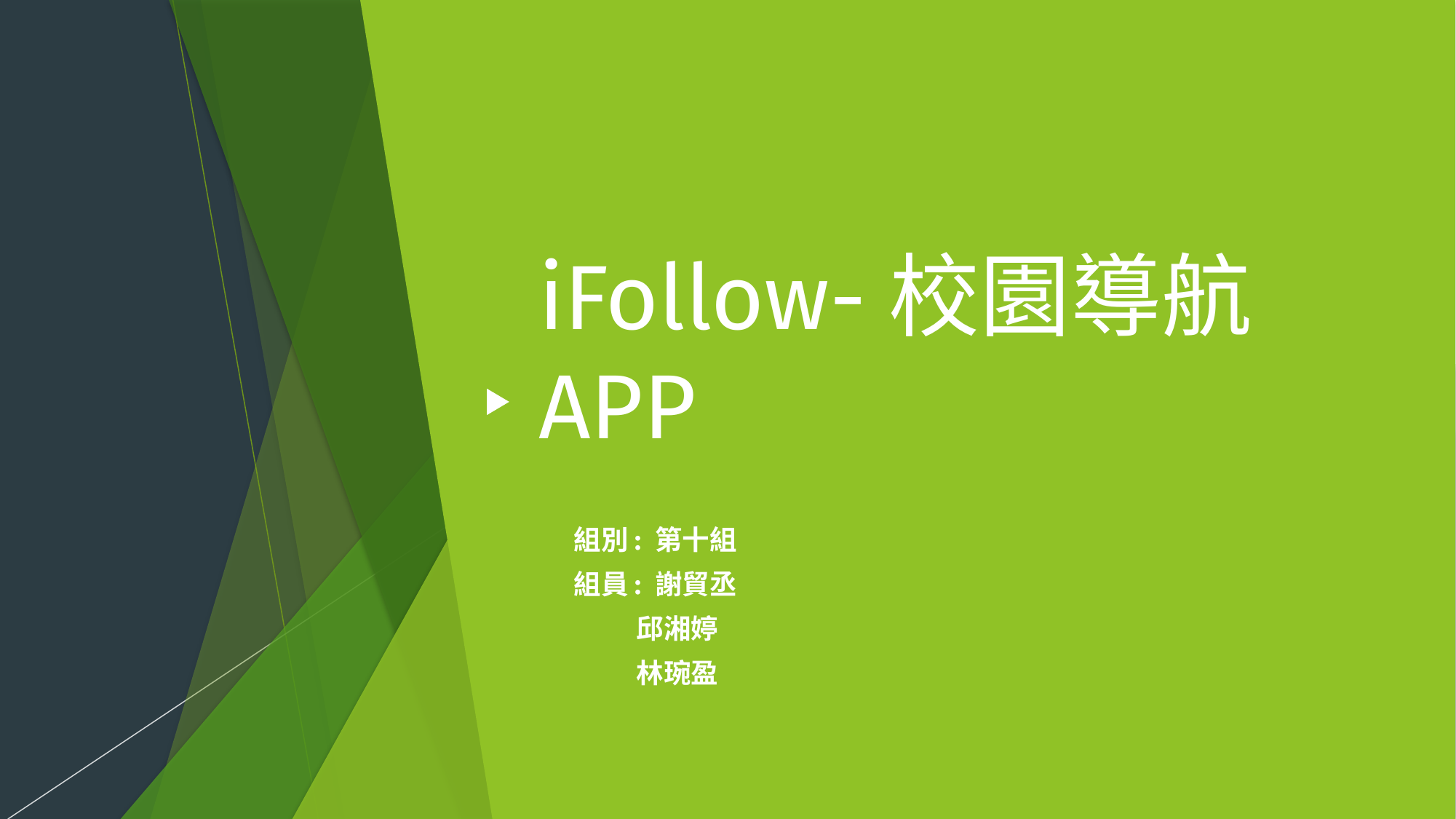

# iFollow-校園導航APP

組別: 第十組
組員: 謝貿丞
         邱湘婷
         林琬盈